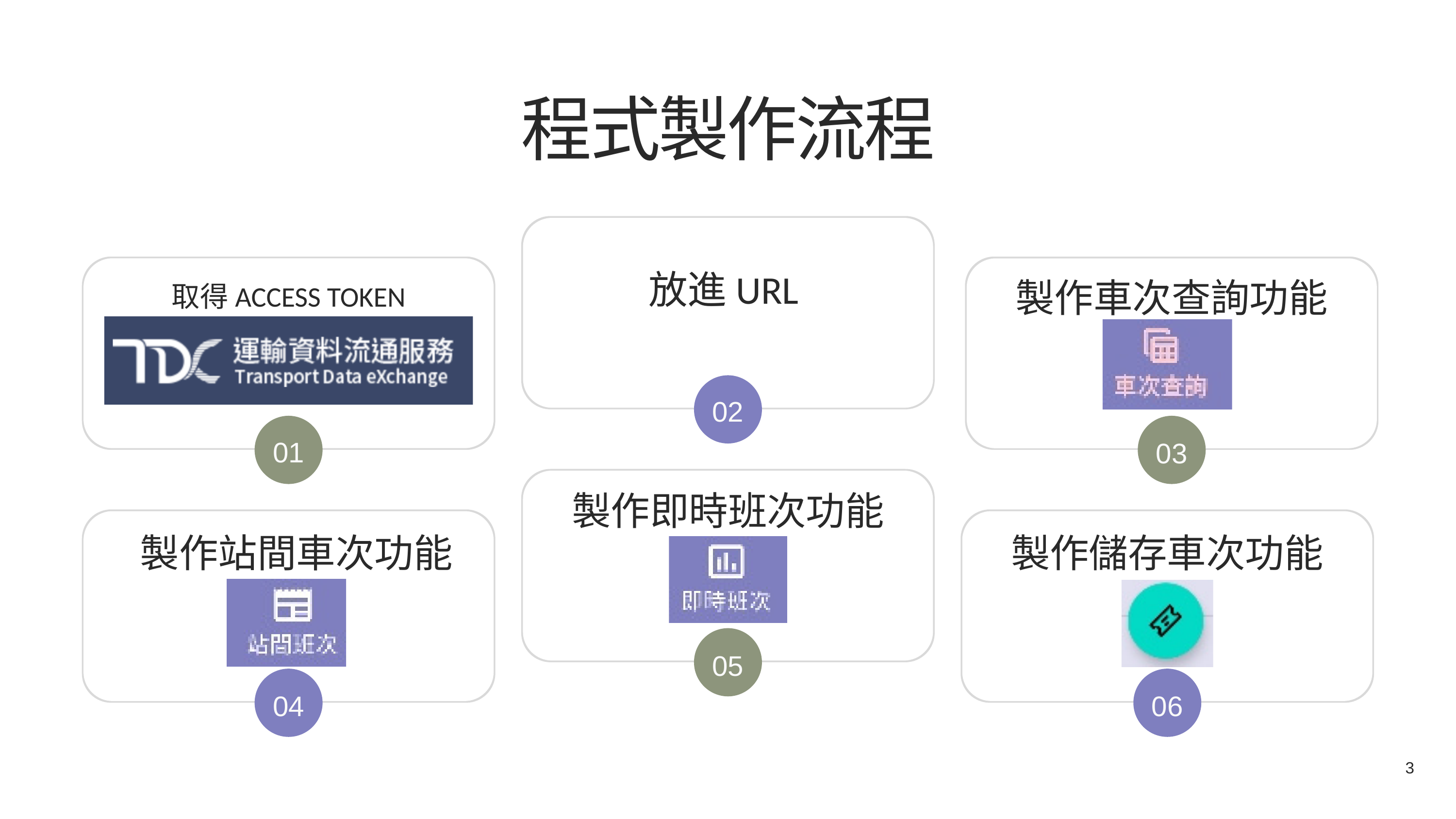

程式製作流程

製作車次查詢功能

03
放進URL

取得ACCESS TOKEN

02

01

製作即時班次功能

05

製作站間車次功能

04

製作儲存車次功能

06
3